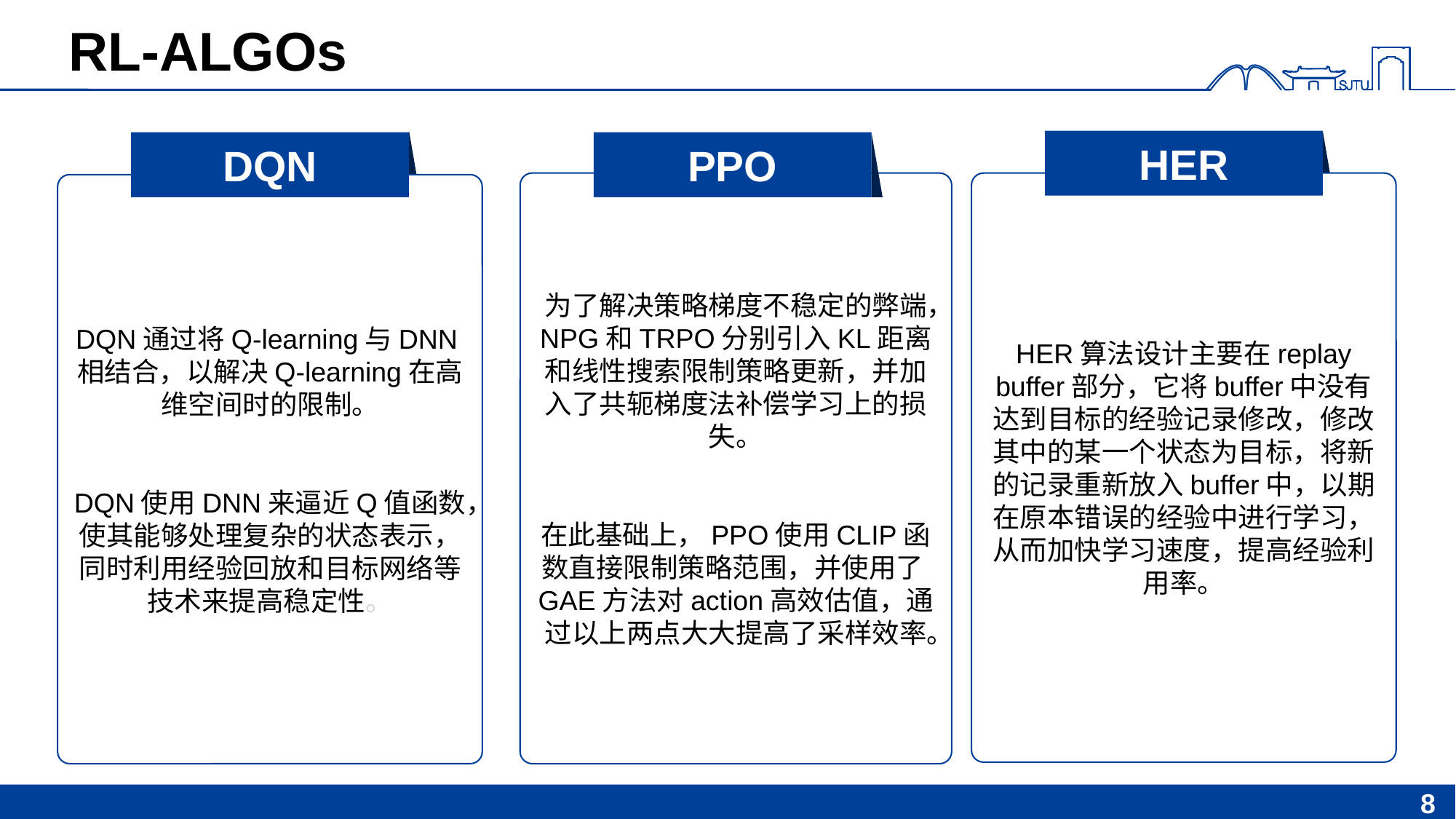

# RL-ALGOs

HER

DQN
PPO

为了解决策略梯度不稳定的弊端，NPG和TRPO分别引入KL距离和线性搜索限制策略更新，并加入了共轭梯度法补偿学习上的损失。

在此基础上，PPO使用CLIP函数直接限制策略范围，并使用了GAE方法对action高效估值，通过以上两点大大提高了采样效率。
HER算法设计主要在replay buffer部分，它将buffer中没有达到目标的经验记录修改，修改其中的某一个状态为目标，将新的记录重新放入buffer中，以期在原本错误的经验中进行学习，从而加快学习速度，提高经验利用率。
DQN通过将Q-learning与DNN相结合，以解决Q-learning在高维空间时的限制。

DQN使用DNN来逼近Q值函数，使其能够处理复杂的状态表示，同时利用经验回放和目标网络等技术来提高稳定性。
8